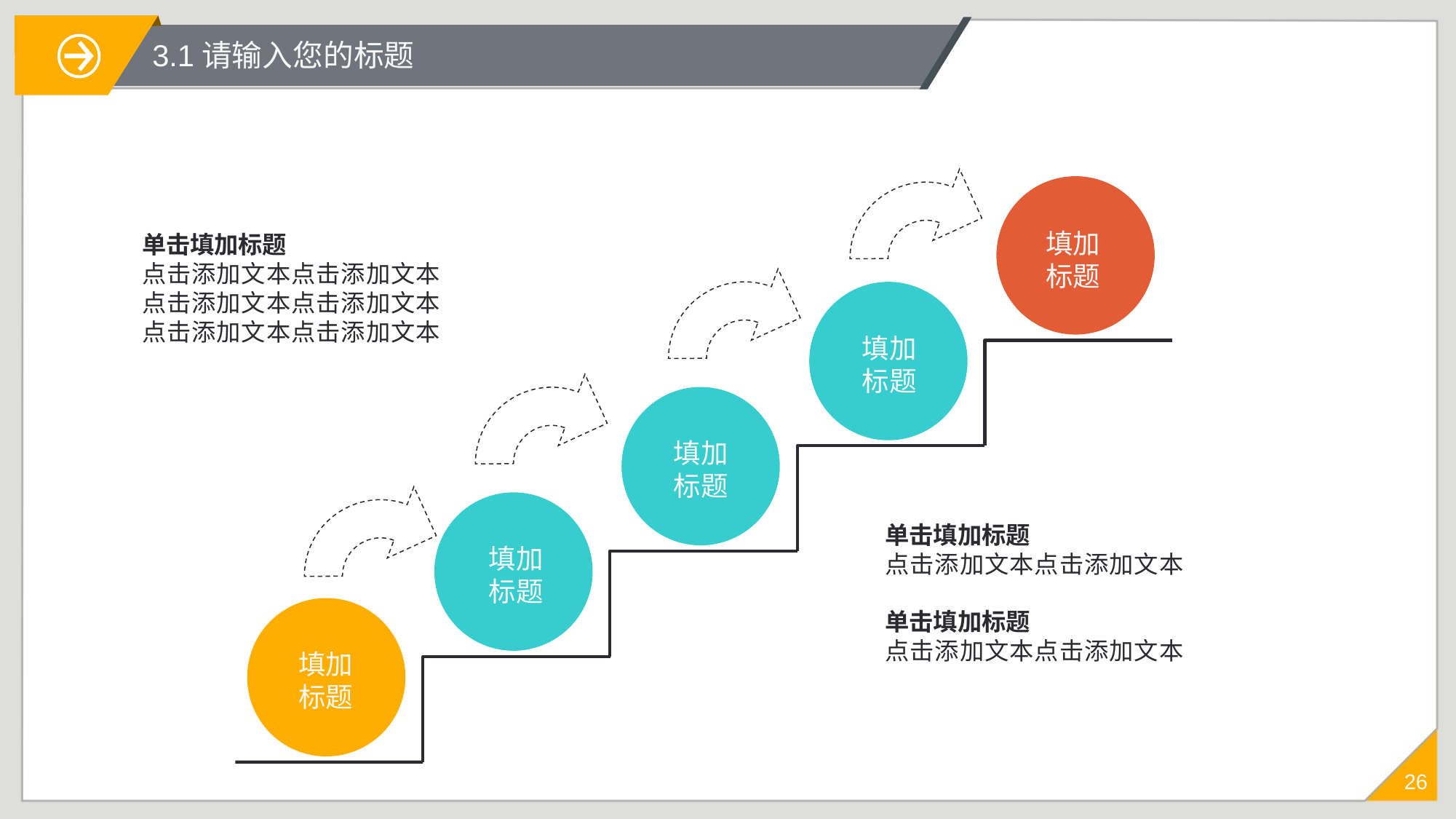

3.1请输入您的标题

填加
标题
单击填加标题
点击添加文本点击添加文本
点击添加文本点击添加文本
点击添加文本点击添加文本

填加
标题

填加
标题

单击填加标题
点击添加文本点击添加文本

单击填加标题
点击添加文本点击添加文本
填加
标题

填加
标题